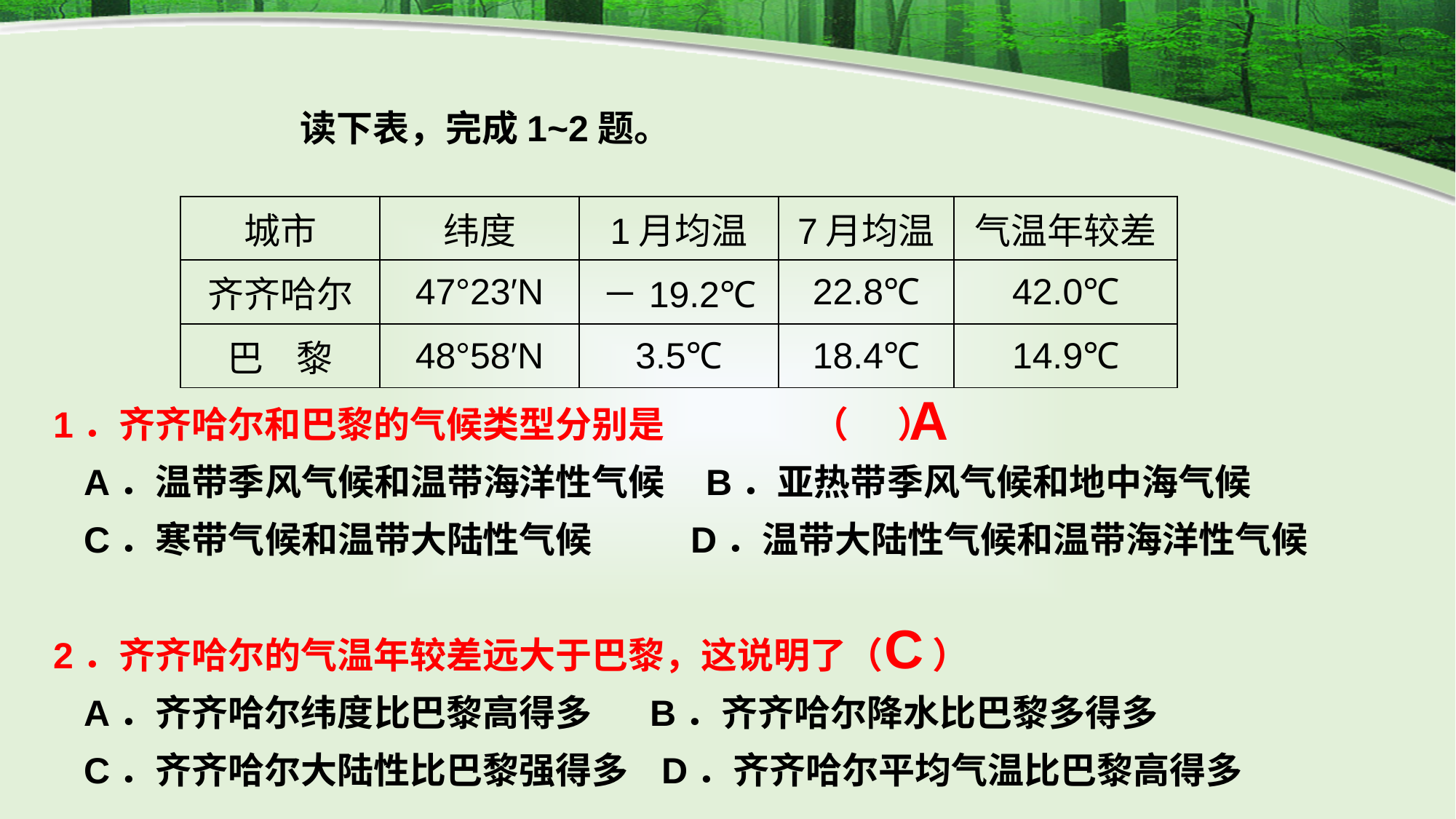

读下表，完成1~2题。
| 城市 | 纬度 | 1月均温 | 7月均温 | 气温年较差 |
| --- | --- | --- | --- | --- |
| 齐齐哈尔 | 47°23′N | －19.2℃ | 22.8℃ | 42.0℃ |
| 巴 黎 | 48°58′N | 3.5℃ | 18.4℃ | 14.9℃ |
A
1．齐齐哈尔和巴黎的气候类型分别是                  （      ）
   A．温带季风气候和温带海洋性气候    B．亚热带季风气候和地中海气候
   C．寒带气候和温带大陆性气候           D．温带大陆性气候和温带海洋性气候

2．齐齐哈尔的气温年较差远大于巴黎，这说明了（      ）
   A．齐齐哈尔纬度比巴黎高得多      B．齐齐哈尔降水比巴黎多得多
   C．齐齐哈尔大陆性比巴黎强得多   D．齐齐哈尔平均气温比巴黎高得多
C